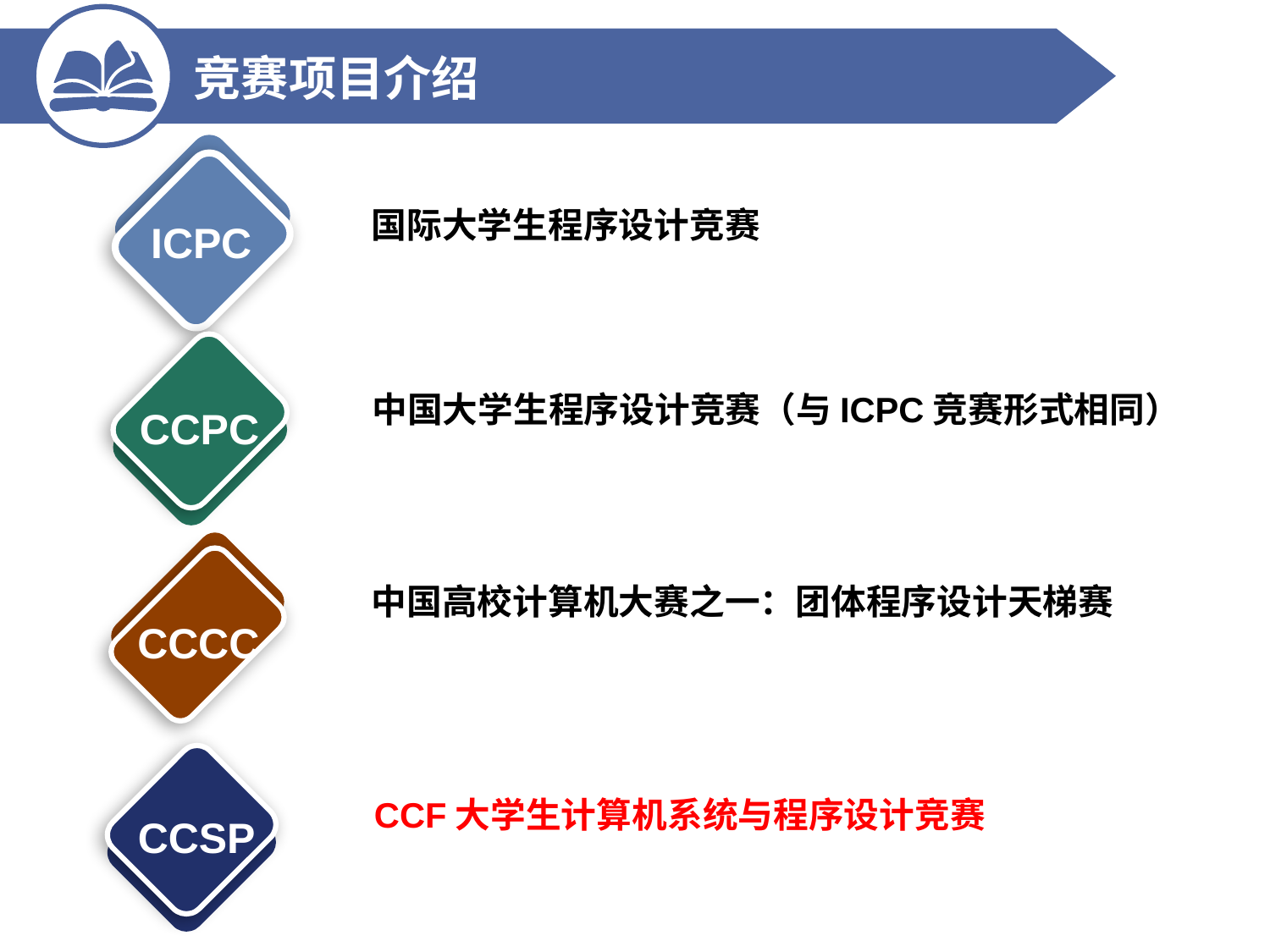

竞赛项目介绍

ICPC
国际大学生程序设计竞赛

CCPC
中国大学生程序设计竞赛（与ICPC竞赛形式相同）

CCCC
中国高校计算机大赛之一：团体程序设计天梯赛

CCSP
CCF大学生计算机系统与程序设计竞赛